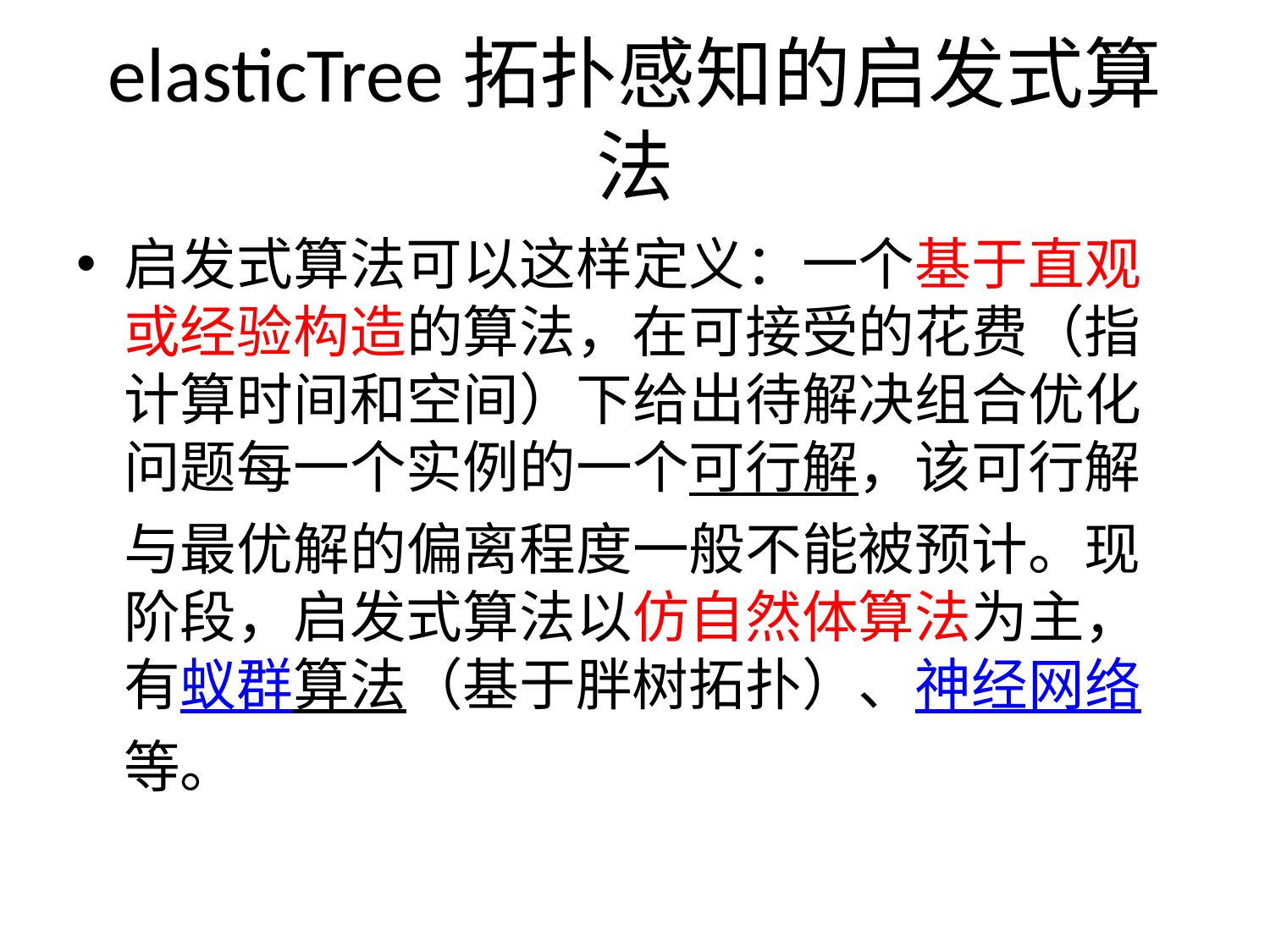

# elasticTree拓扑感知的启发式算法
启发式算法可以这样定义：一个基于直观或经验构造的算法，在可接受的花费（指计算时间和空间）下给出待解决组合优化问题每一个实例的一个可行解，该可行解与最优解的偏离程度一般不能被预计。现阶段，启发式算法以仿自然体算法为主，有蚁群算法（基于胖树拓扑）、神经网络等。